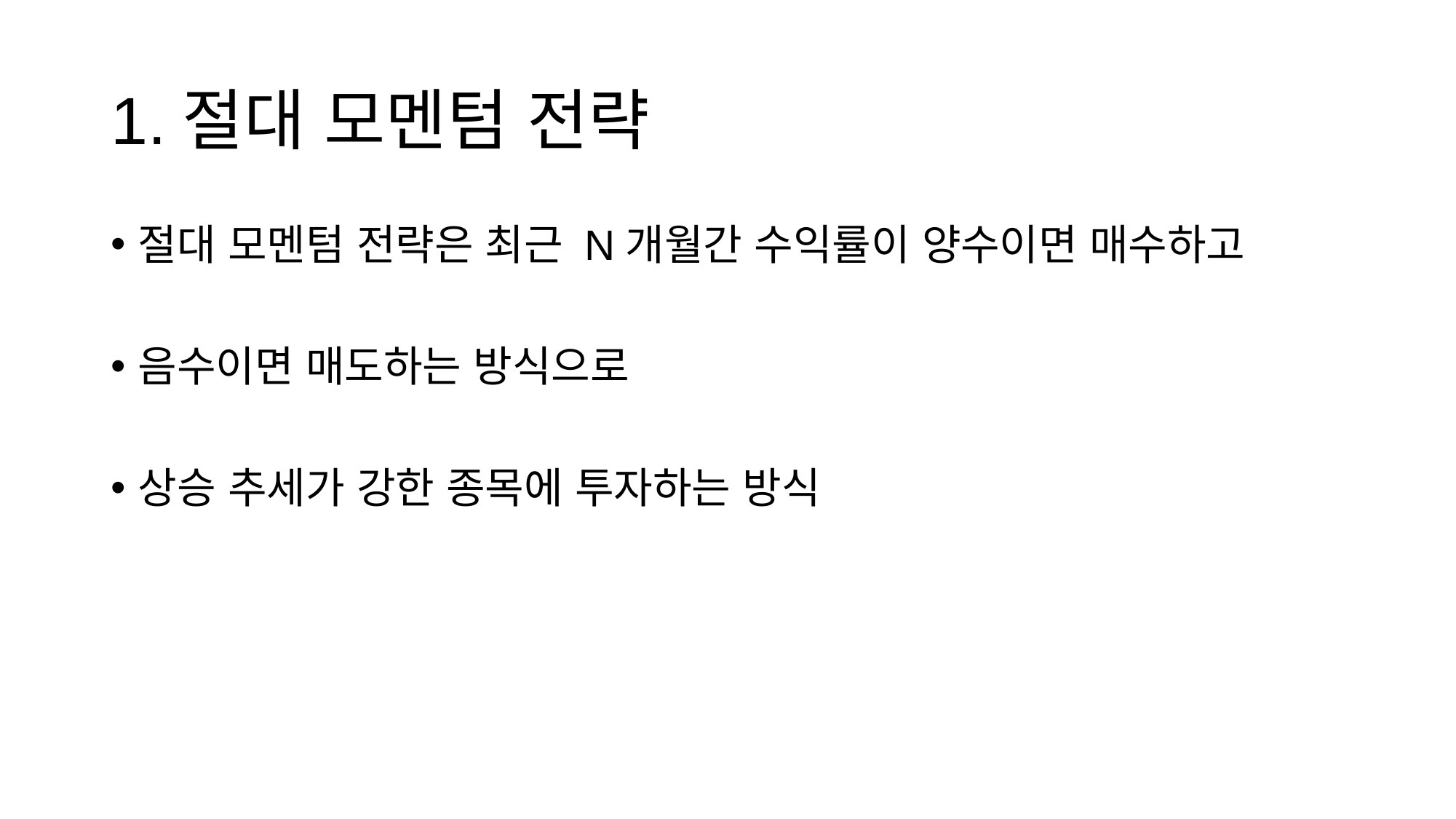

# 1.절대 모멘텀 전략
절대 모멘텀 전략은 최근 N개월간 수익률이 양수이면 매수하고

음수이면 매도하는 방식으로

상승 추세가 강한 종목에 투자하는 방식